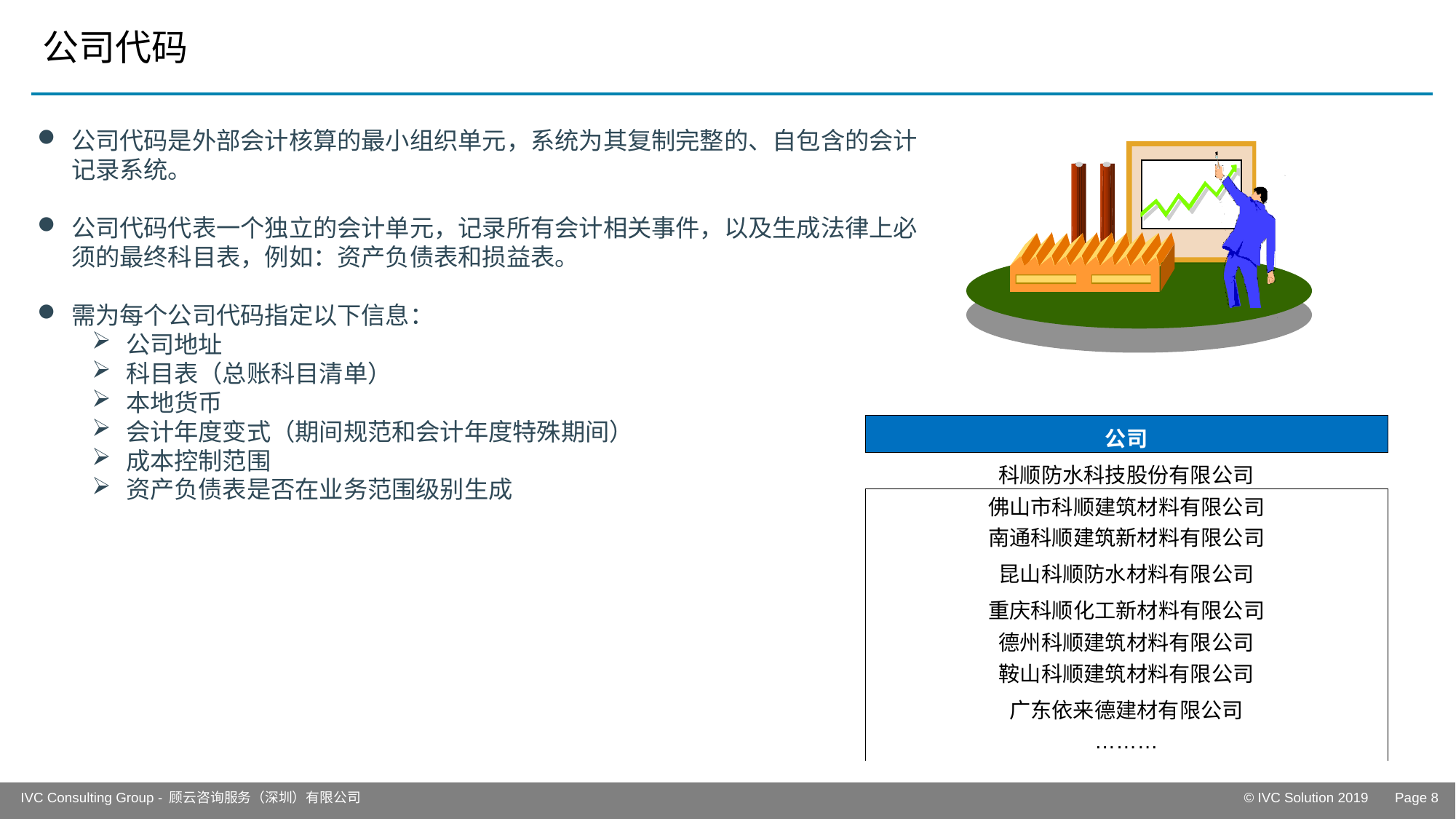

# 公司代码
公司代码是外部会计核算的最小组织单元，系统为其复制完整的、自包含的会计记录系统。

公司代码代表一个独立的会计单元，记录所有会计相关事件，以及生成法律上必须的最终科目表，例如：资产负债表和损益表。

需为每个公司代码指定以下信息：
公司地址
科目表（总账科目清单）
本地货币
会计年度变式（期间规范和会计年度特殊期间）
成本控制范围
资产负债表是否在业务范围级别生成

| 公司 |
| --- |
| 科顺防水科技股份有限公司 |
| 佛山市科顺建筑材料有限公司 |
| 南通科顺建筑新材料有限公司 |
| 昆山科顺防水材料有限公司 |
| 重庆科顺化工新材料有限公司 |
| 德州科顺建筑材料有限公司 |
| 鞍山科顺建筑材料有限公司 |
| 广东依来德建材有限公司 |
| ……… |